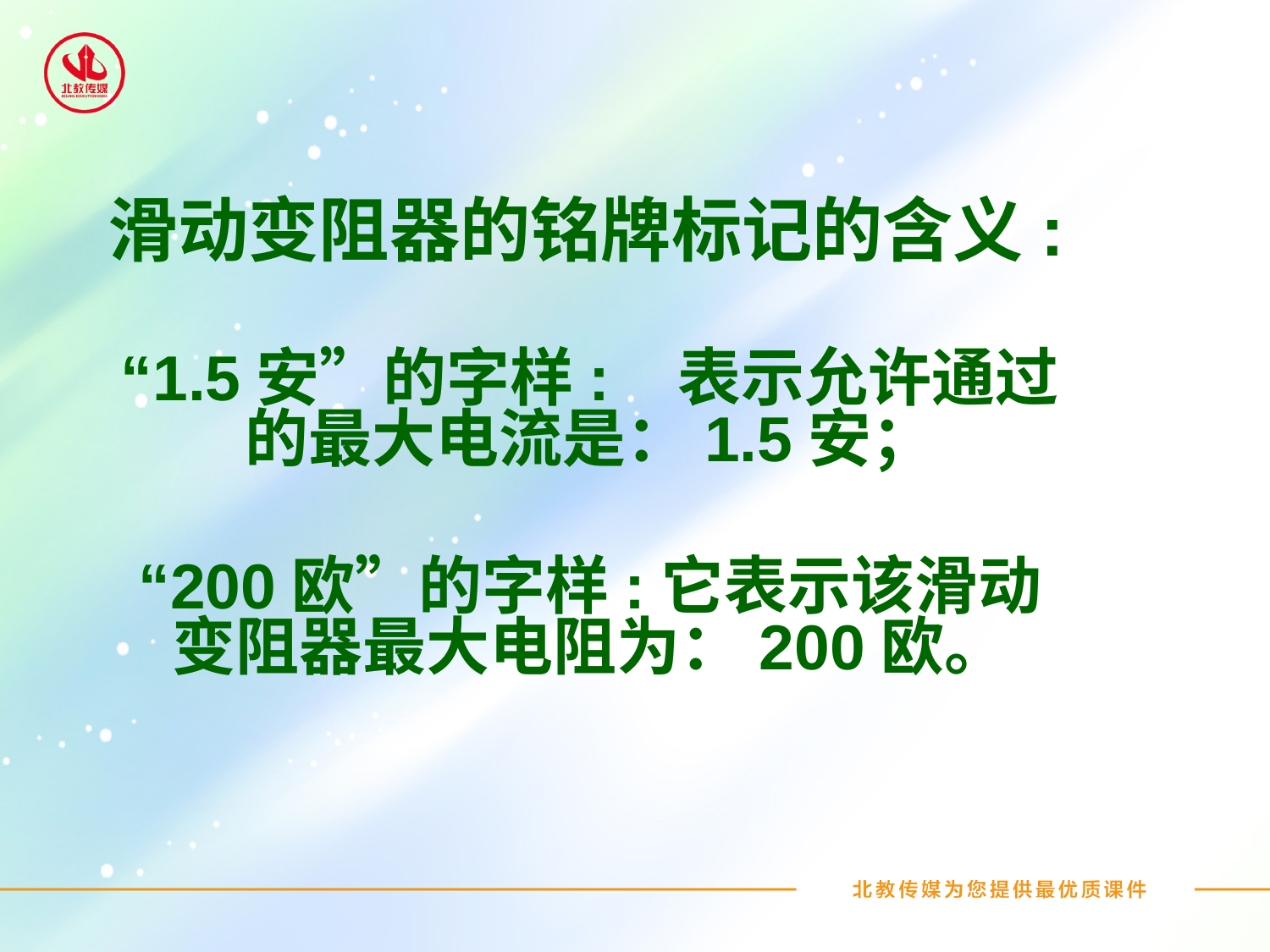

# 滑动变阻器的铭牌标记的含义:
“1.5安”的字样:   表示允许通过的最大电流是：1.5安；

“200欧”的字样:它表示该滑动变阻器最大电阻为：200欧。